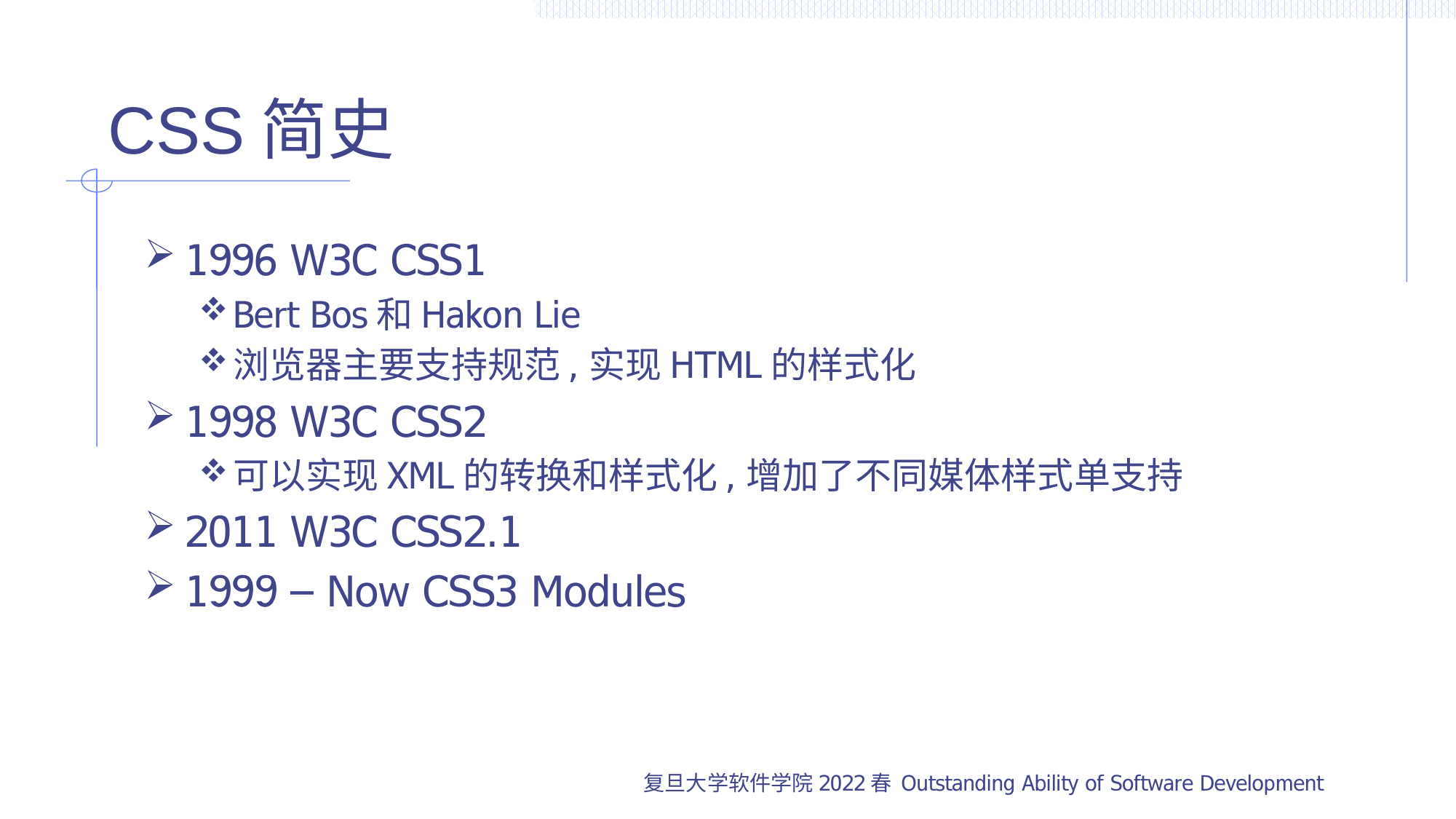

# CSS简史
1996 W3C CSS1
Bert Bos和Hakon Lie
浏览器主要支持规范,实现HTML的样式化
1998 W3C CSS2
可以实现XML的转换和样式化,增加了不同媒体样式单支持
2011 W3C CSS2.1
1999 – Now CSS3 Modules